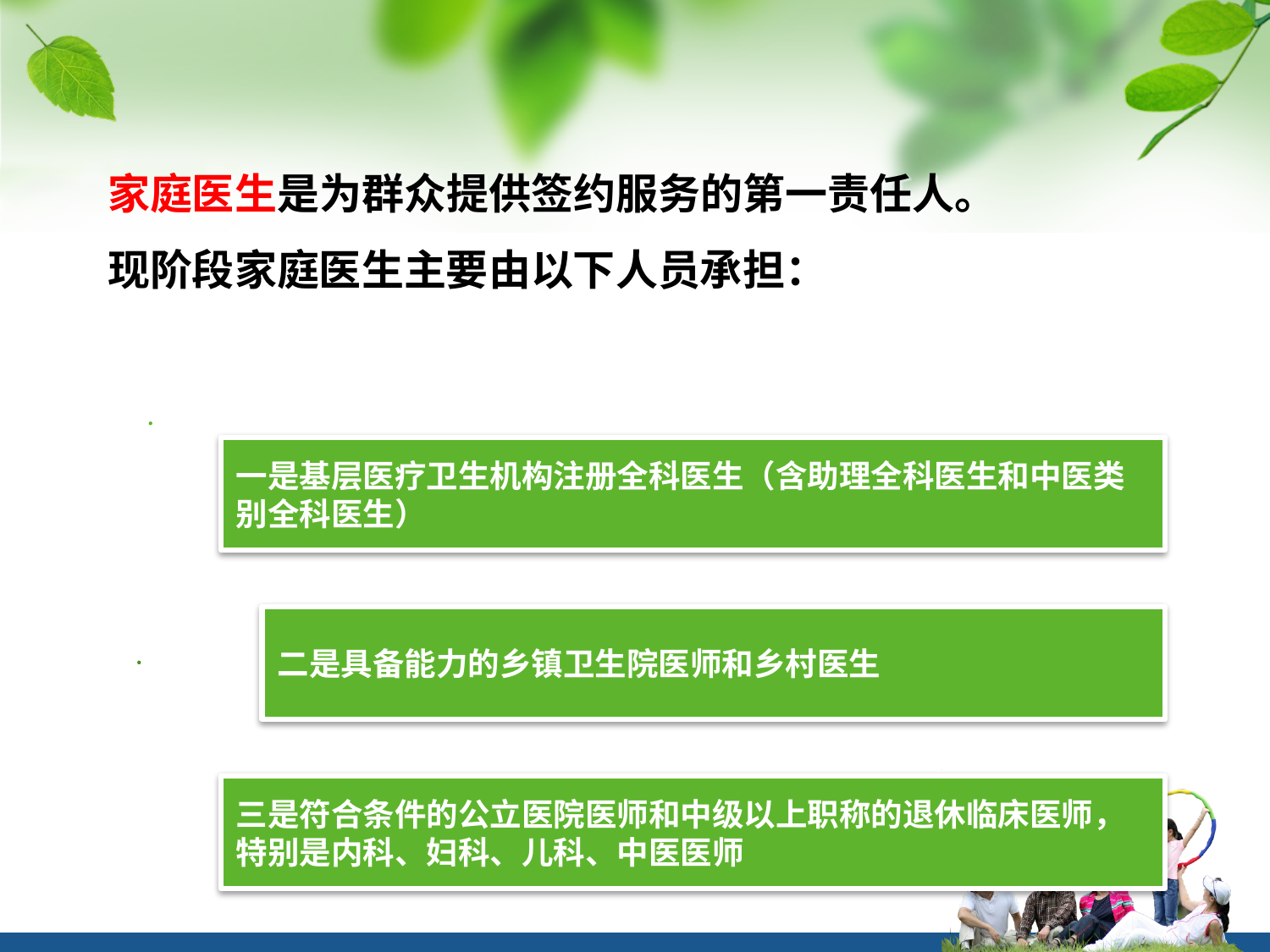

家庭医生是为群众提供签约服务的第一责任人。
现阶段家庭医生主要由以下人员承担：
一是基层医疗卫生机构注册全科医生（含助理全科医生和中医类别全科医生）
二是具备能力的乡镇卫生院医师和乡村医生
三是符合条件的公立医院医师和中级以上职称的退休临床医师，特别是内科、妇科、儿科、中医医师